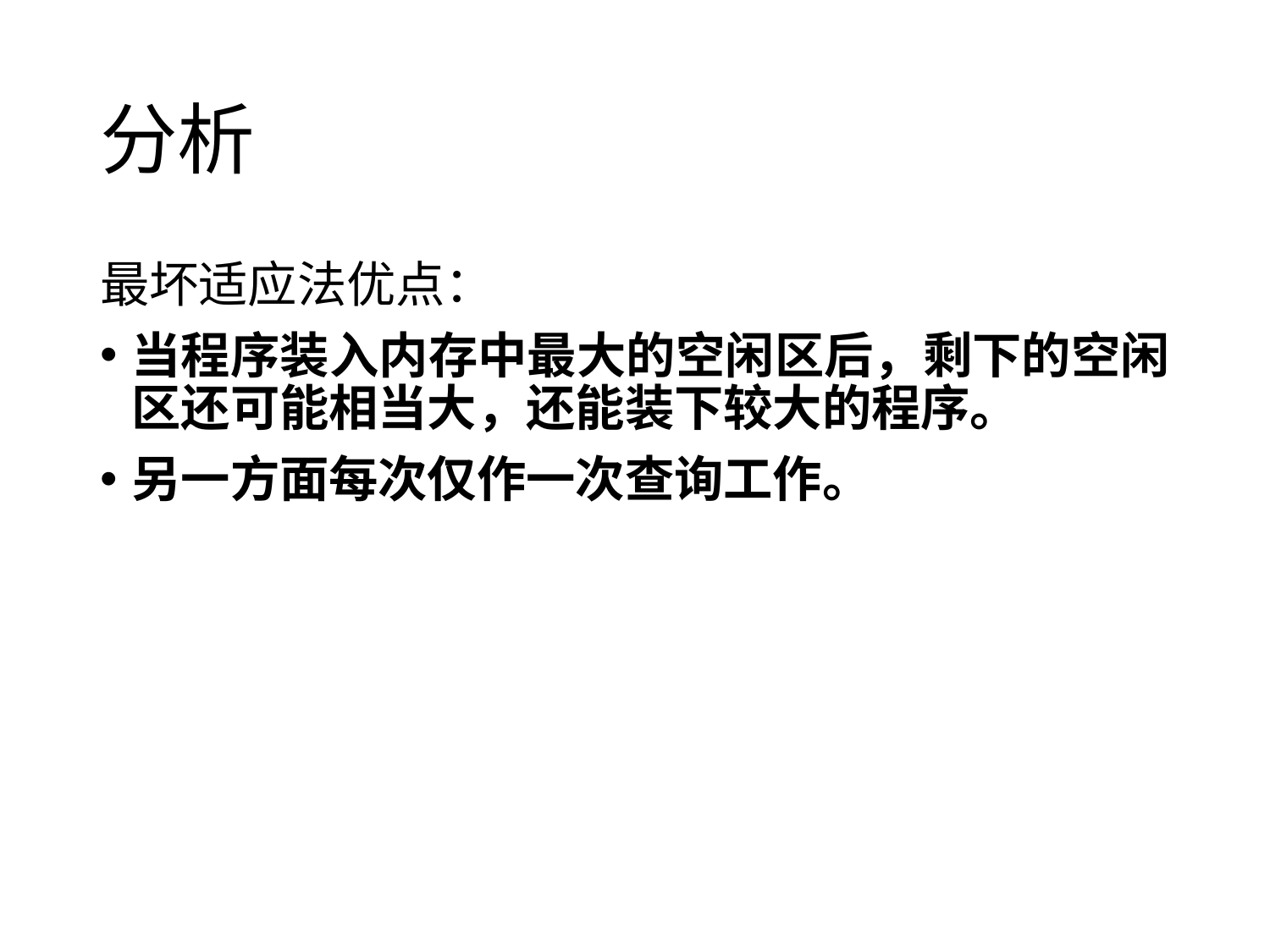

# 分析
最坏适应法优点：
当程序装入内存中最大的空闲区后，剩下的空闲区还可能相当大，还能装下较大的程序。
另一方面每次仅作一次查询工作。